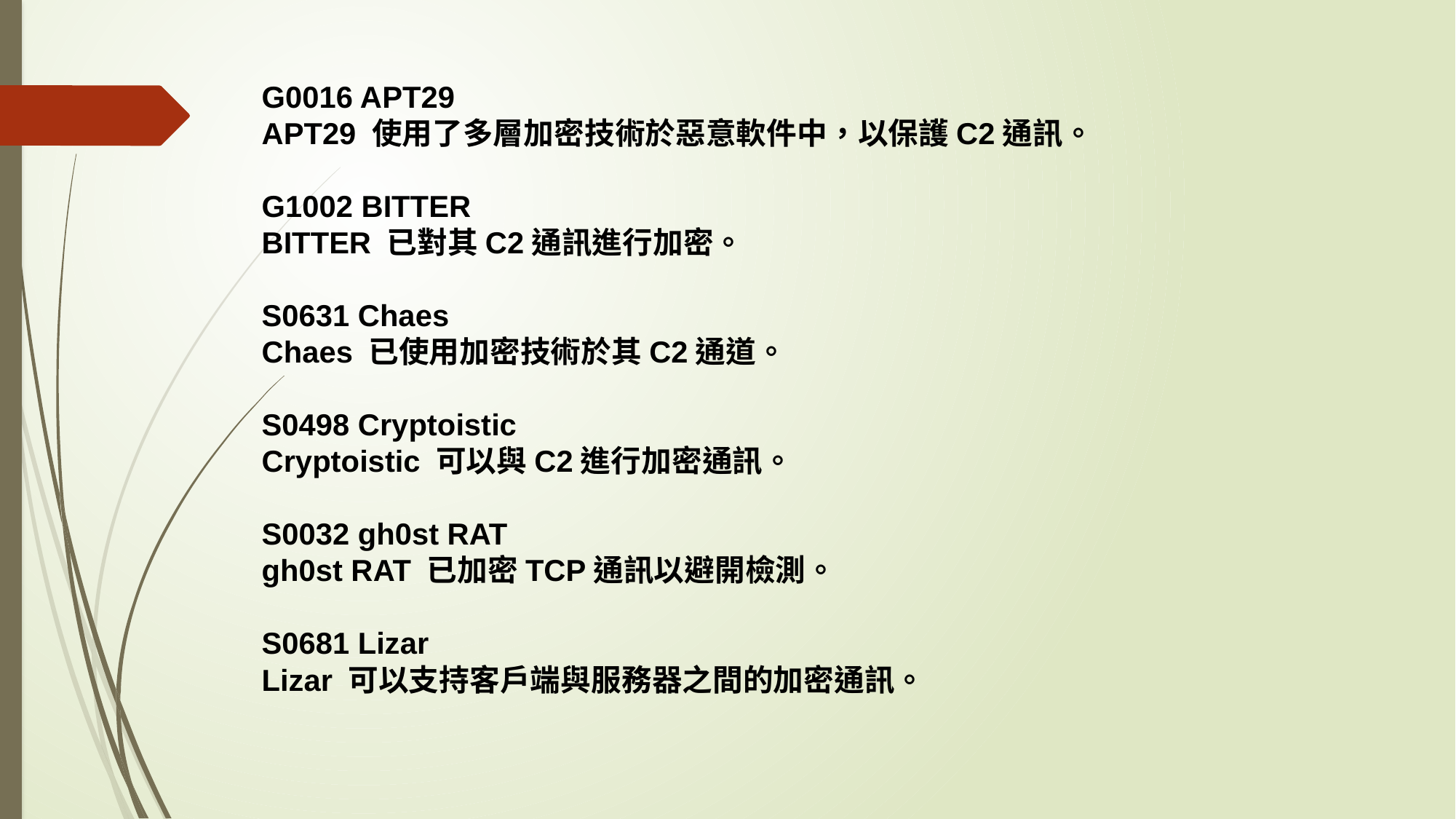

G0016 APT29
APT29 使用了多層加密技術於惡意軟件中，以保護C2通訊。

G1002 BITTER
BITTER 已對其C2通訊進行加密。

S0631 Chaes
Chaes 已使用加密技術於其C2通道。

S0498 Cryptoistic
Cryptoistic 可以與C2進行加密通訊。

S0032 gh0st RAT
gh0st RAT 已加密TCP通訊以避開檢測。

S0681 Lizar
Lizar 可以支持客戶端與服務器之間的加密通訊。